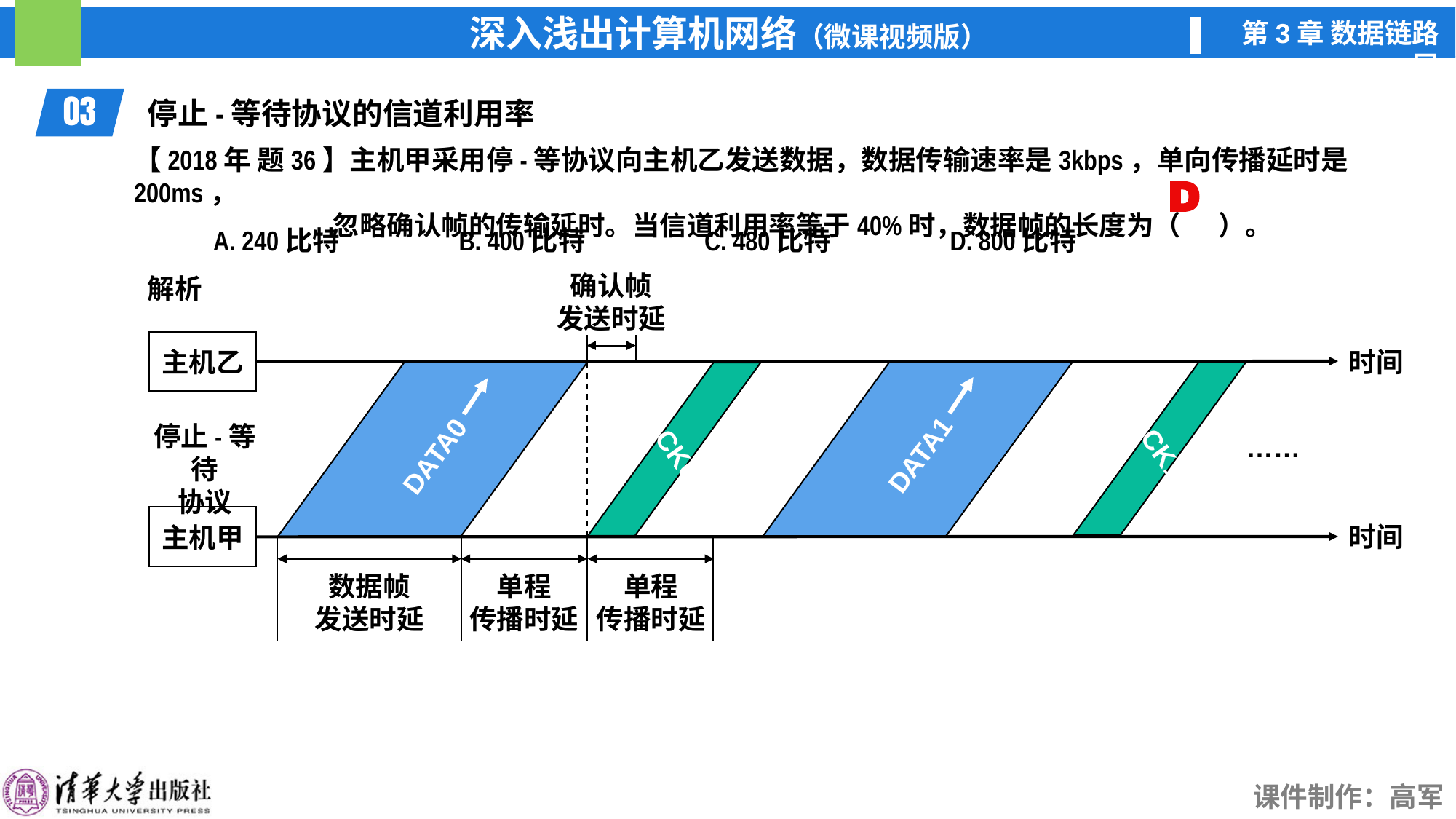

03
停止-等待协议的信道利用率
【2018年 题36】主机甲采用停-等协议向主机乙发送数据，数据传输速率是3kbps，单向传播延时是200ms，
                               忽略确认帧的传输延时。当信道利用率等于40%时，数据帧的长度为（      ）。
A. 240比特
B. 400比特
C. 480比特
D. 800比特
D
确认帧
发送时延
解析
主机乙
时间
停止-等待
协议
主机甲
时间

DATA1

DATA0

ACK1

ACK0
……
数据帧
发送时延
单程
传播时延
单程
传播时延